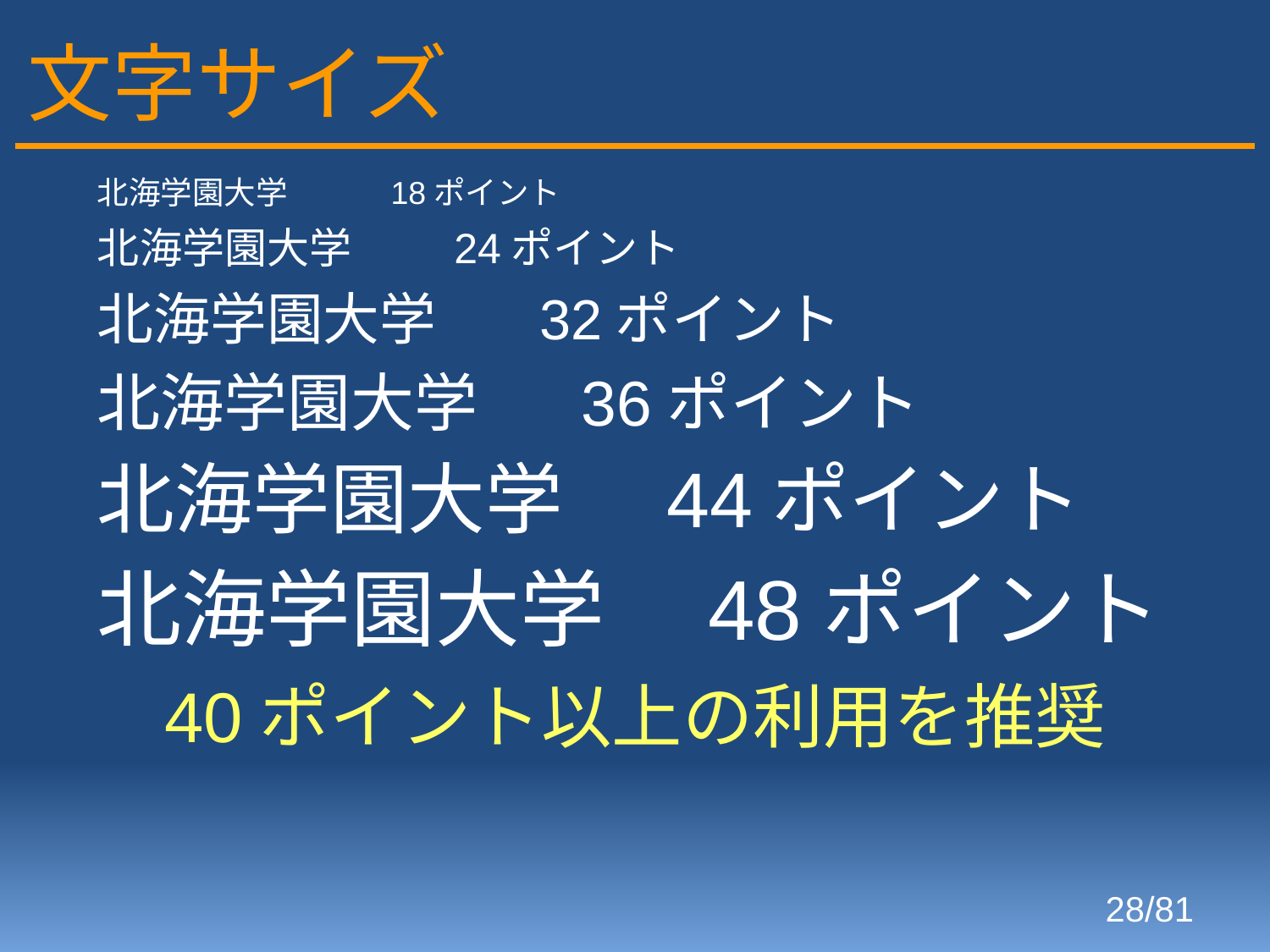

# 文字サイズ
北海学園大学　　　18ポイント
北海学園大学　　　24ポイント
北海学園大学　　　32ポイント
北海学園大学　　　36ポイント
北海学園大学　　　44ポイント
北海学園大学　　　48ポイント
40ポイント以上の利用を推奨
28/81